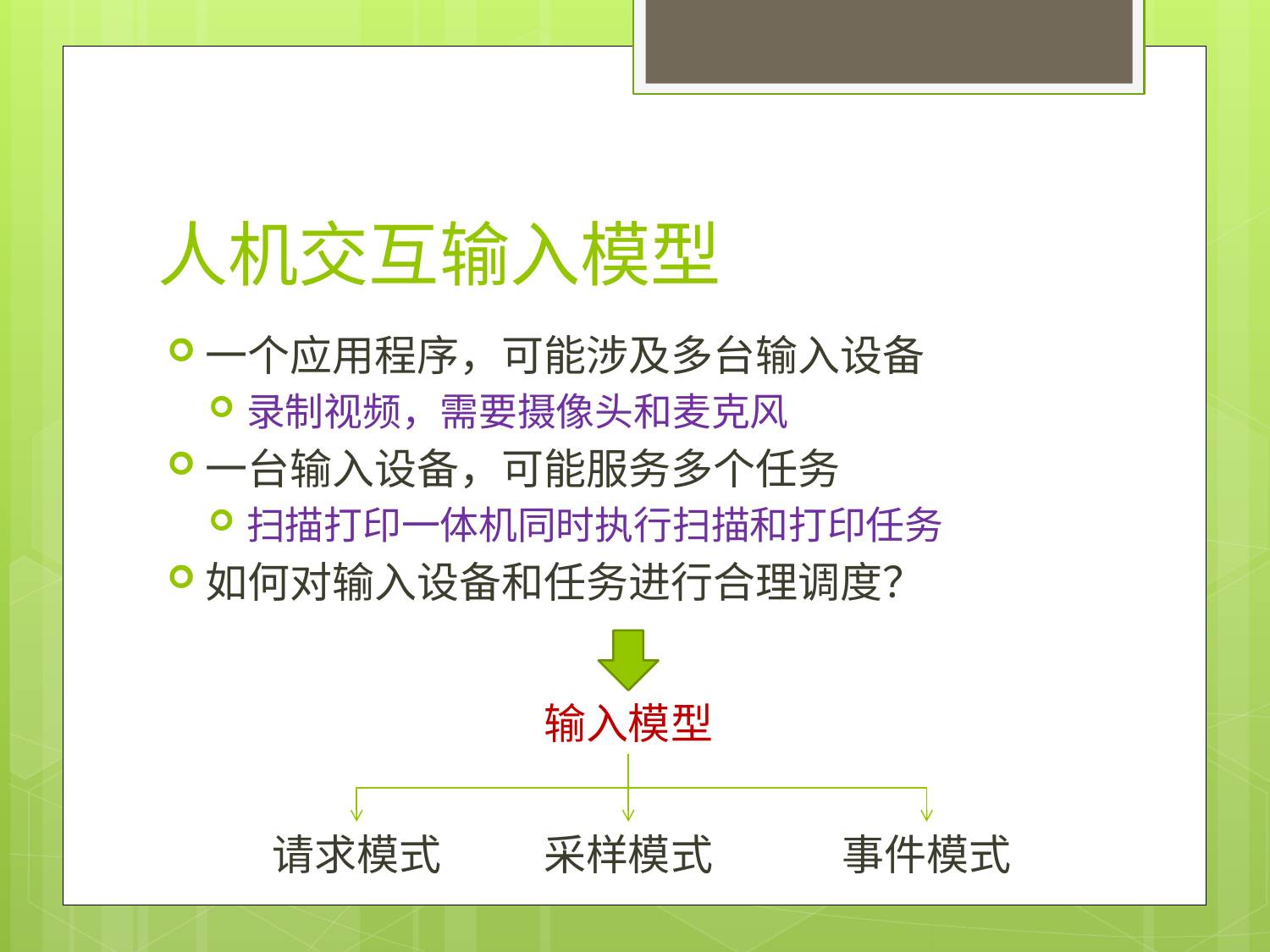

# 人机交互输入模型
一个应用程序，可能涉及多台输入设备
录制视频，需要摄像头和麦克风
一台输入设备，可能服务多个任务
扫描打印一体机同时执行扫描和打印任务
如何对输入设备和任务进行合理调度？

输入模型
请求模式
采样模式
事件模式